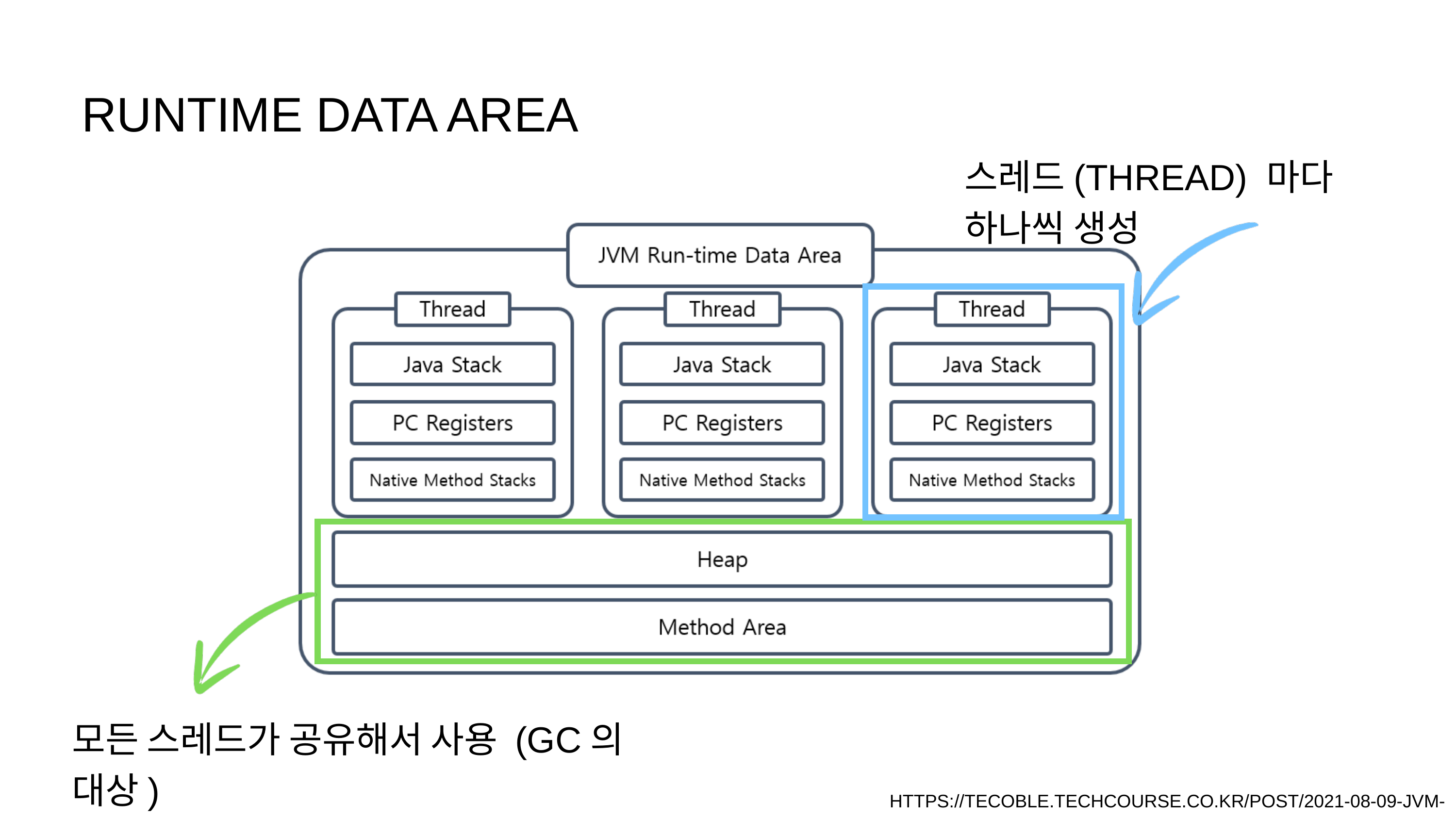

RUNTIME DATA AREA
스레드(THREAD) 마다 하나씩 생성

모든 스레드가 공유해서 사용 (GC의 대상)
HTTPS://TECOBLE.TECHCOURSE.CO.KR/POST/2021-08-09-JVM-MEMORY/